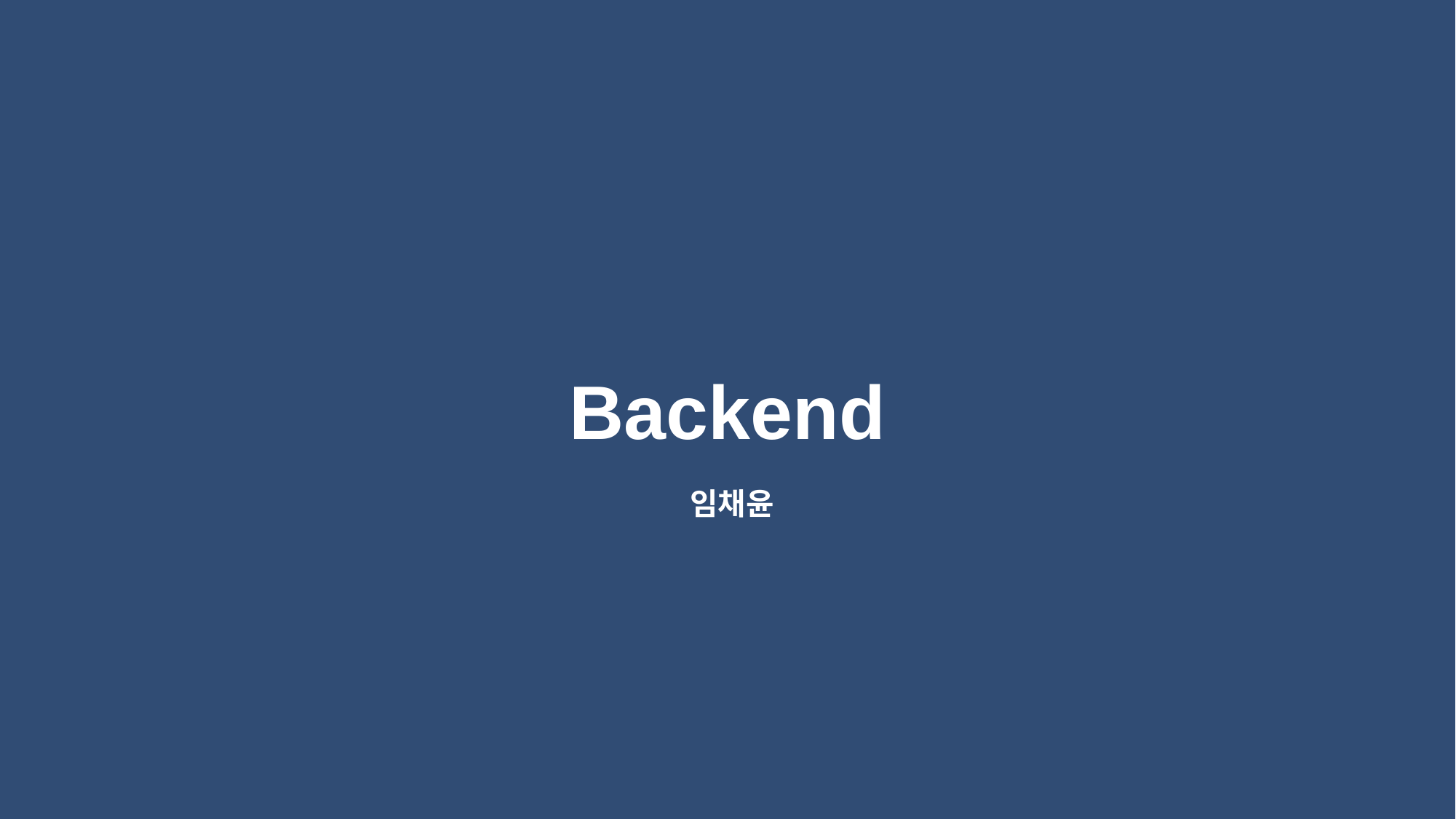

최종 목표 및 향후 계획
Backend
임채윤